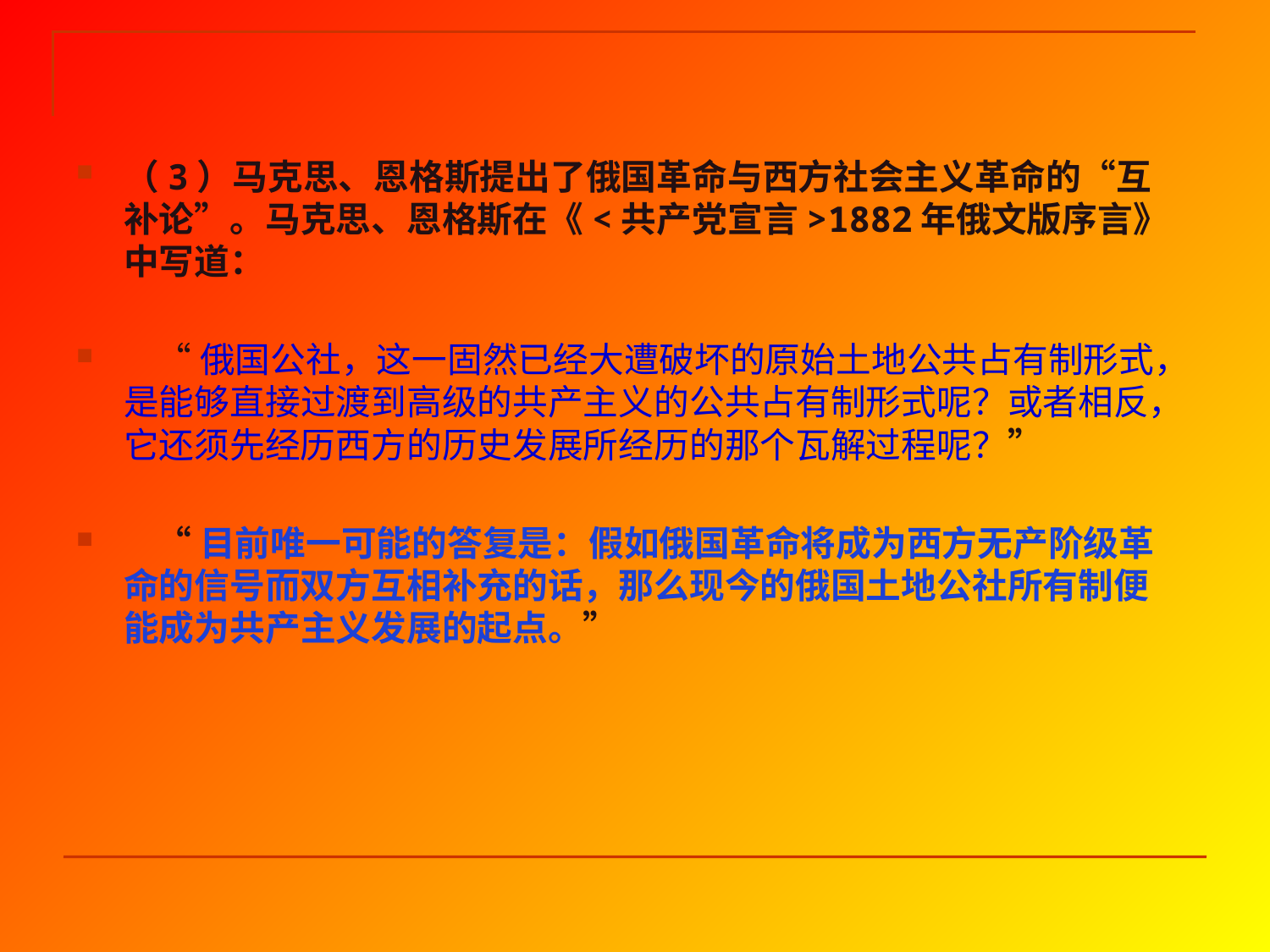

（3）马克思、恩格斯提出了俄国革命与西方社会主义革命的“互补论”。马克思、恩格斯在《<共产党宣言>1882年俄文版序言》中写道：

    “俄国公社，这一固然已经大遭破坏的原始土地公共占有制形式，是能够直接过渡到高级的共产主义的公共占有制形式呢？或者相反，它还须先经历西方的历史发展所经历的那个瓦解过程呢？”

    “目前唯一可能的答复是：假如俄国革命将成为西方无产阶级革命的信号而双方互相补充的话，那么现今的俄国土地公社所有制便能成为共产主义发展的起点。”